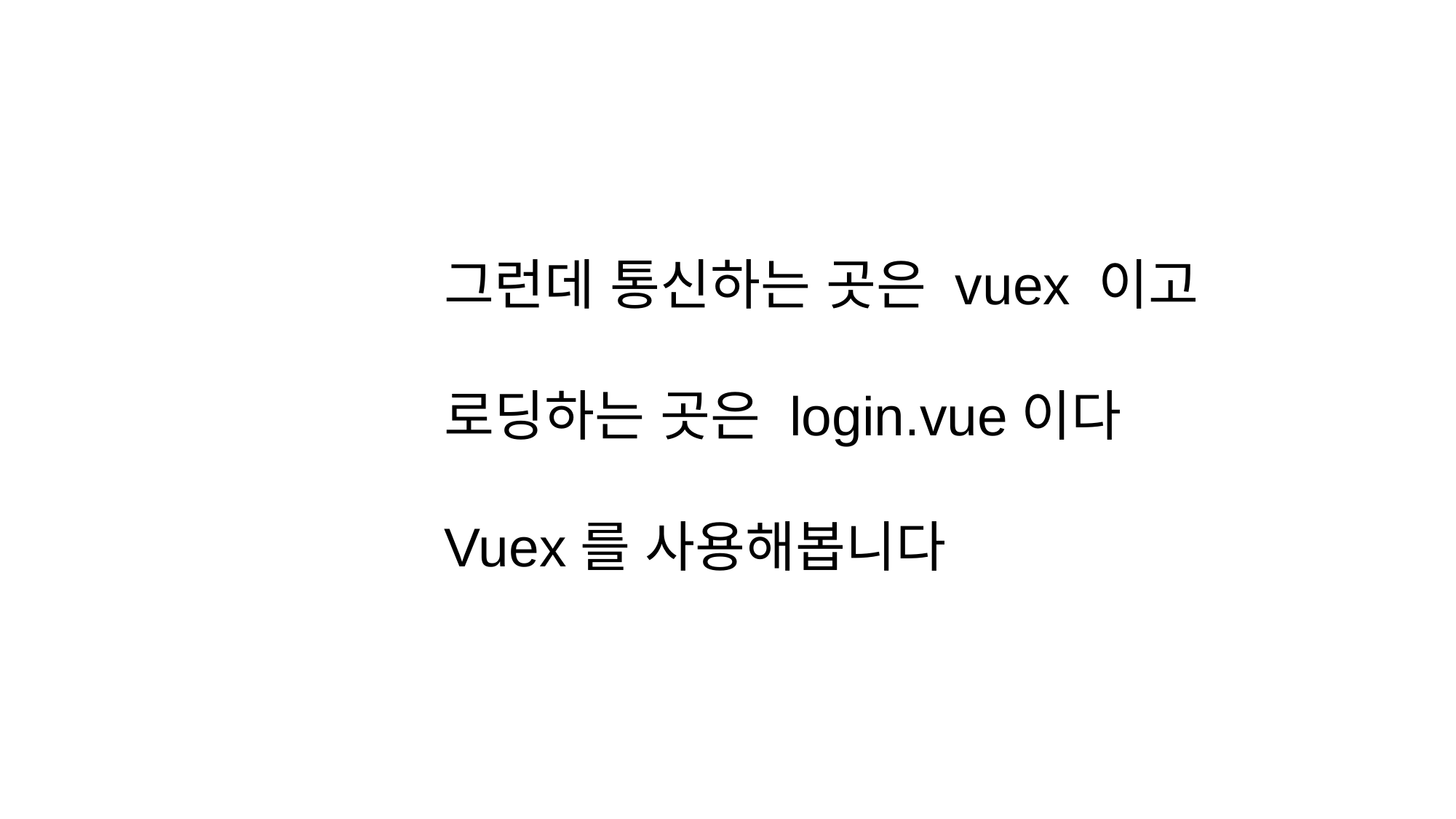

그런데 통신하는 곳은 vuex 이고

로딩하는 곳은 login.vue이다

Vuex를 사용해봅니다